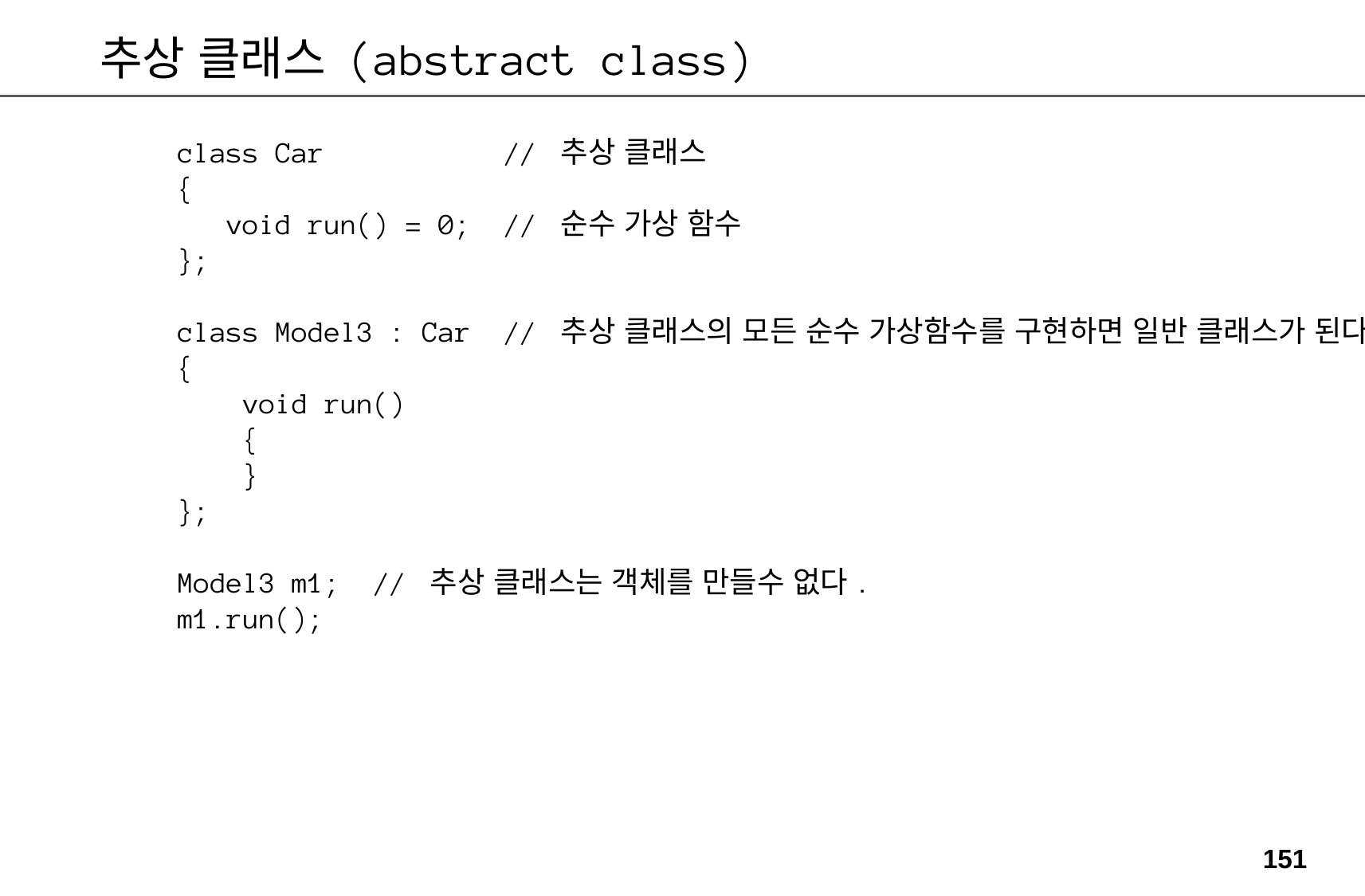

추상 클래스 (abstract class)
class Car           // 추상 클래스
{
   void run() = 0;  // 순수 가상 함수
};

class Model3 : Car  // 추상 클래스의 모든 순수 가상함수를 구현하면 일반 클래스가 된다.
{
    void run()
    {
    }
};

Model3 m1;  // 추상 클래스는 객체를 만들수 없다.
m1.run();